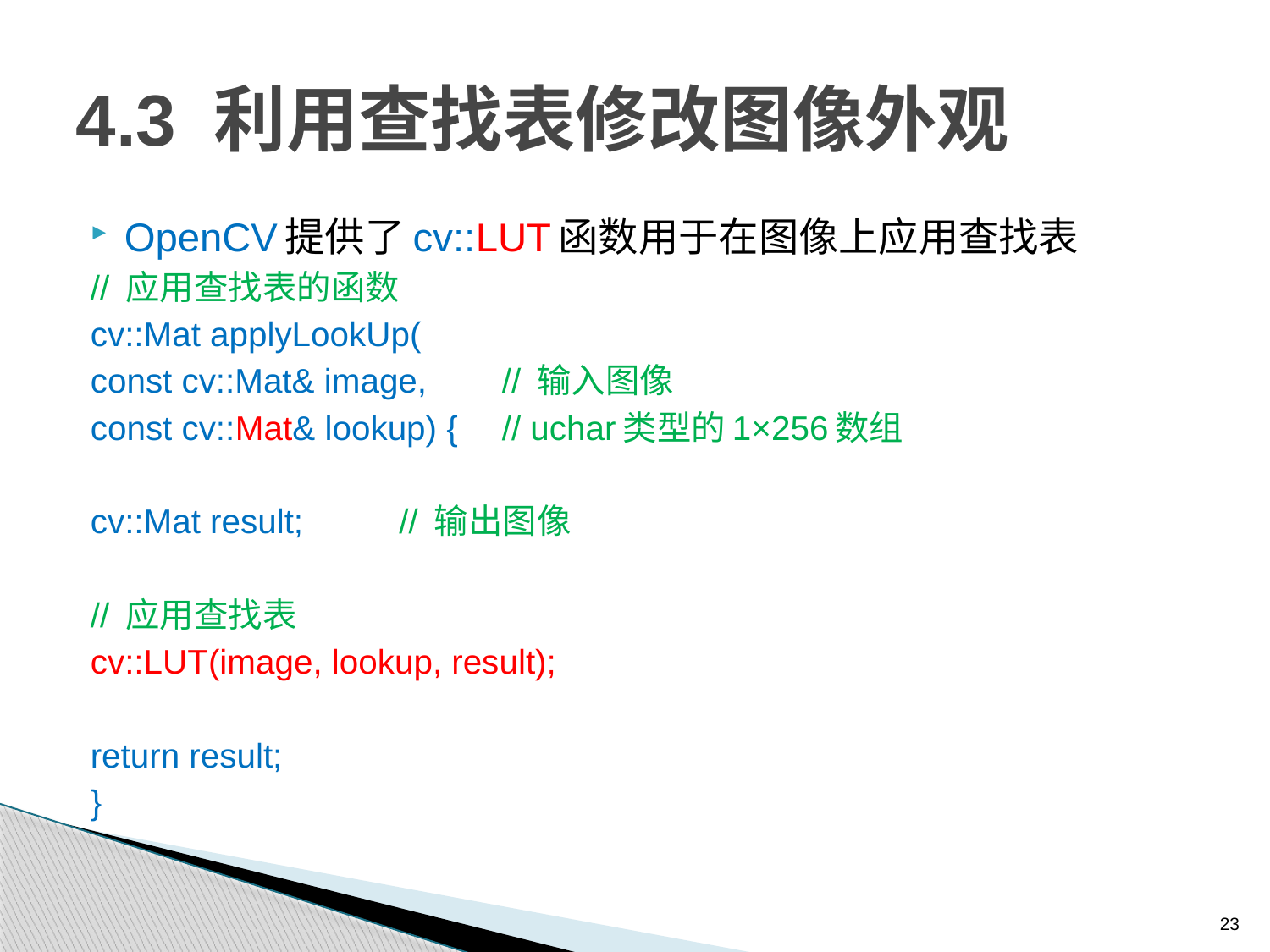

# 4.3 利用查找表修改图像外观
OpenCV提供了cv::LUT函数用于在图像上应用查找表
// 应用查找表的函数
cv::Mat applyLookUp(
	const cv::Mat& image,		// 输入图像
	const cv::Mat& lookup) { 	// uchar类型的1×256数组

	cv::Mat result;	// 输出图像

	// 应用查找表
	cv::LUT(image, lookup, result);

	return result;
}

23